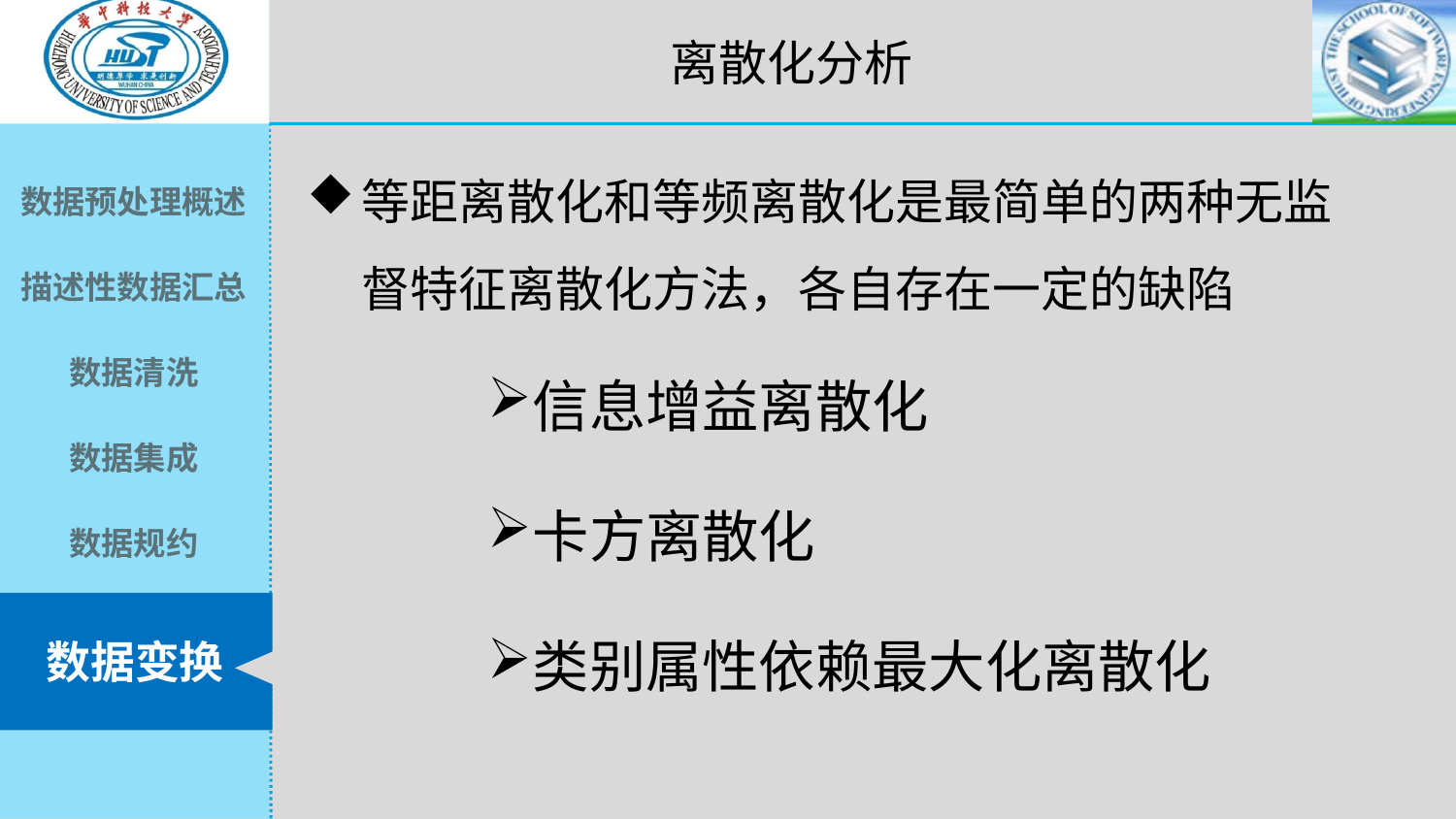

离散化分析
等距离散化和等频离散化是最简单的两种无监督特征离散化方法，各自存在一定的缺陷
信息增益离散化
卡方离散化
类别属性依赖最大化离散化